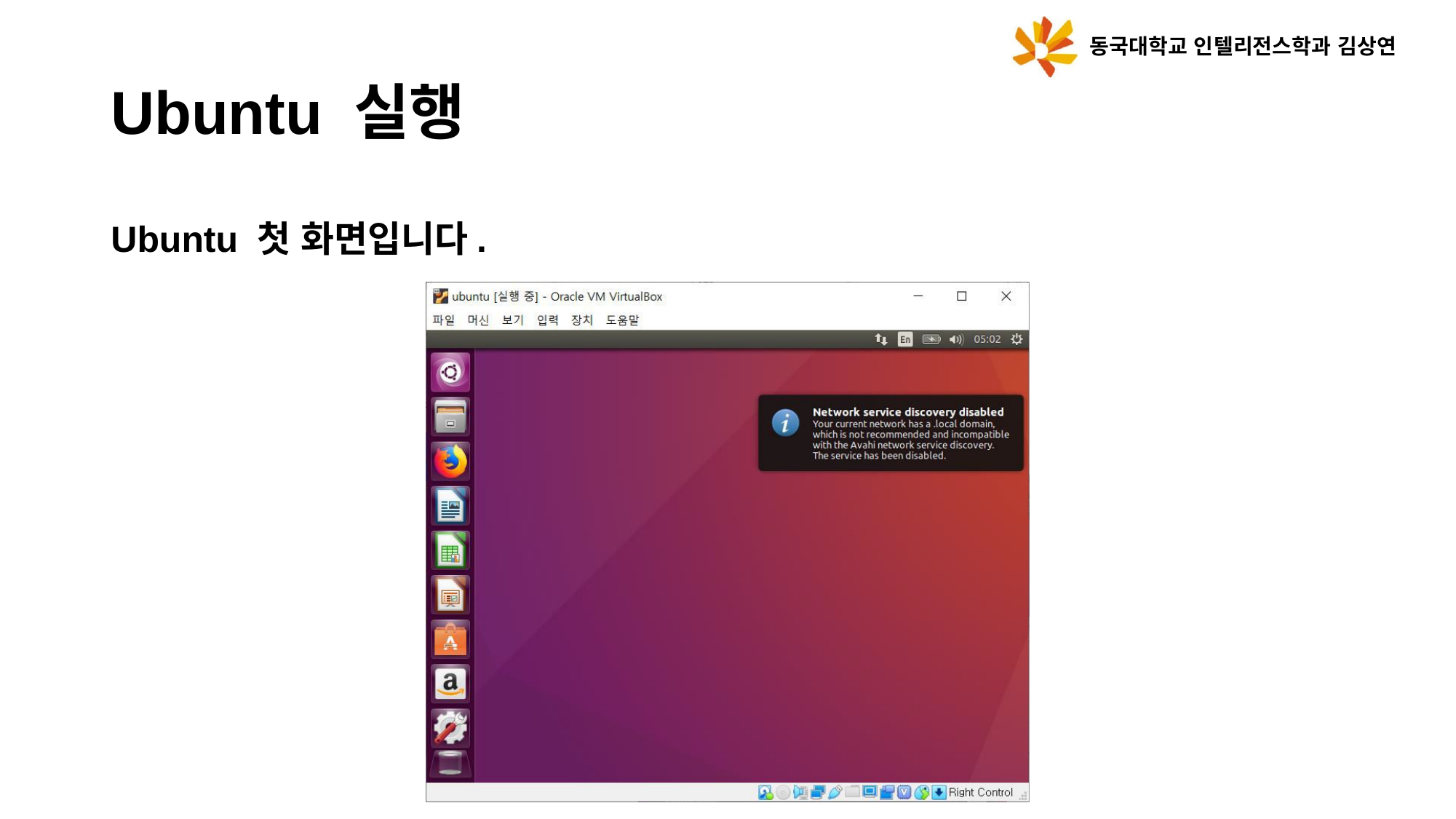

동국대학교 인텔리전스학과 김상연
Ubuntu 실행
Ubuntu 첫 화면입니다.